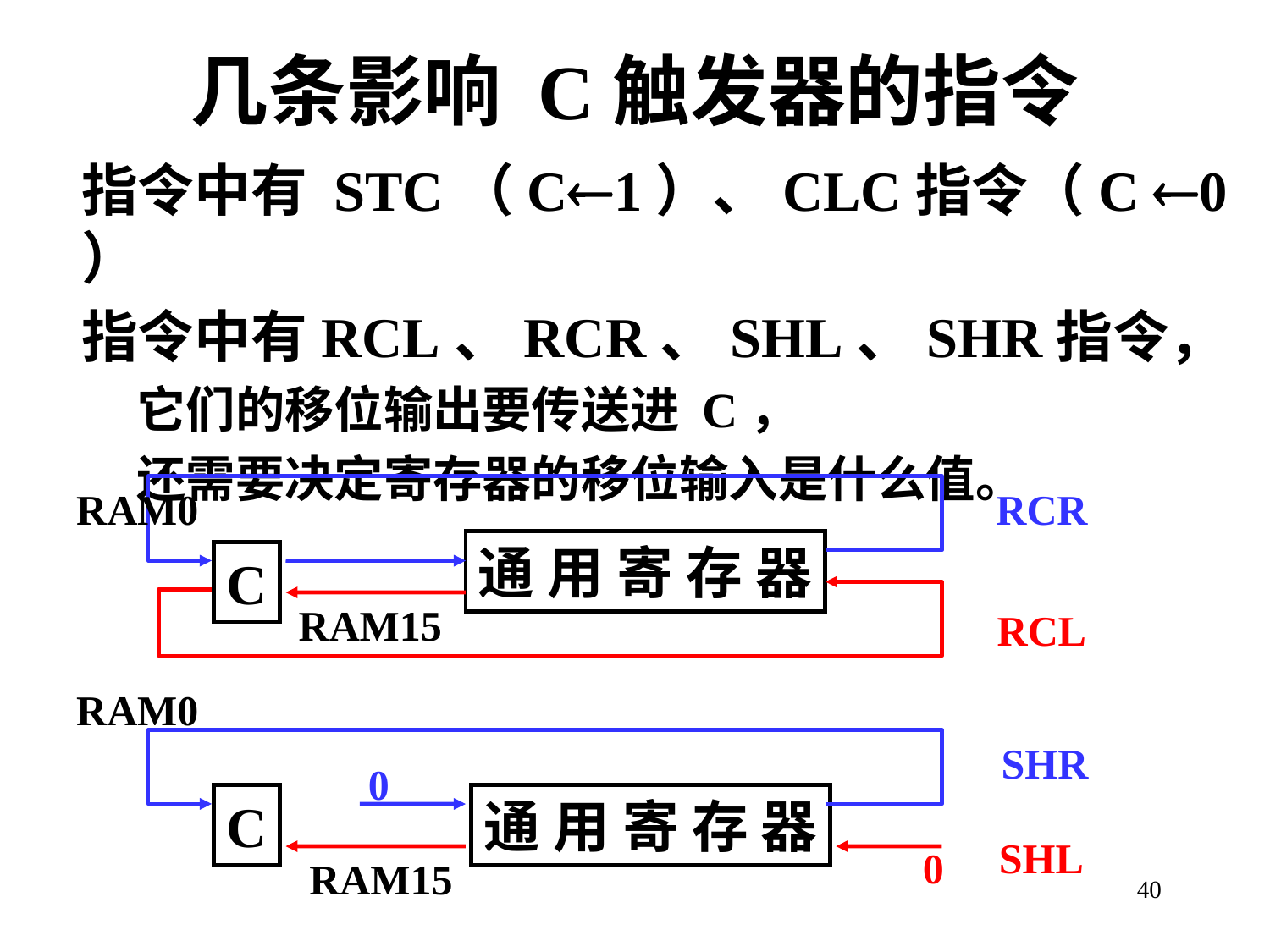

# 几条影响 C触发器的指令
指令中有 STC（C←1）、CLC指令（C ←0 ）
指令中有RCL、RCR、SHL、SHR指令，
它们的移位输出要传送进 C，
还需要决定寄存器的移位输入是什么值。
RAM0

RCR
通 用 寄 存 器
C

RAM15
RCL
RAM0

SHR
0
C
通 用 寄 存 器

SHL
0

RAM15

40